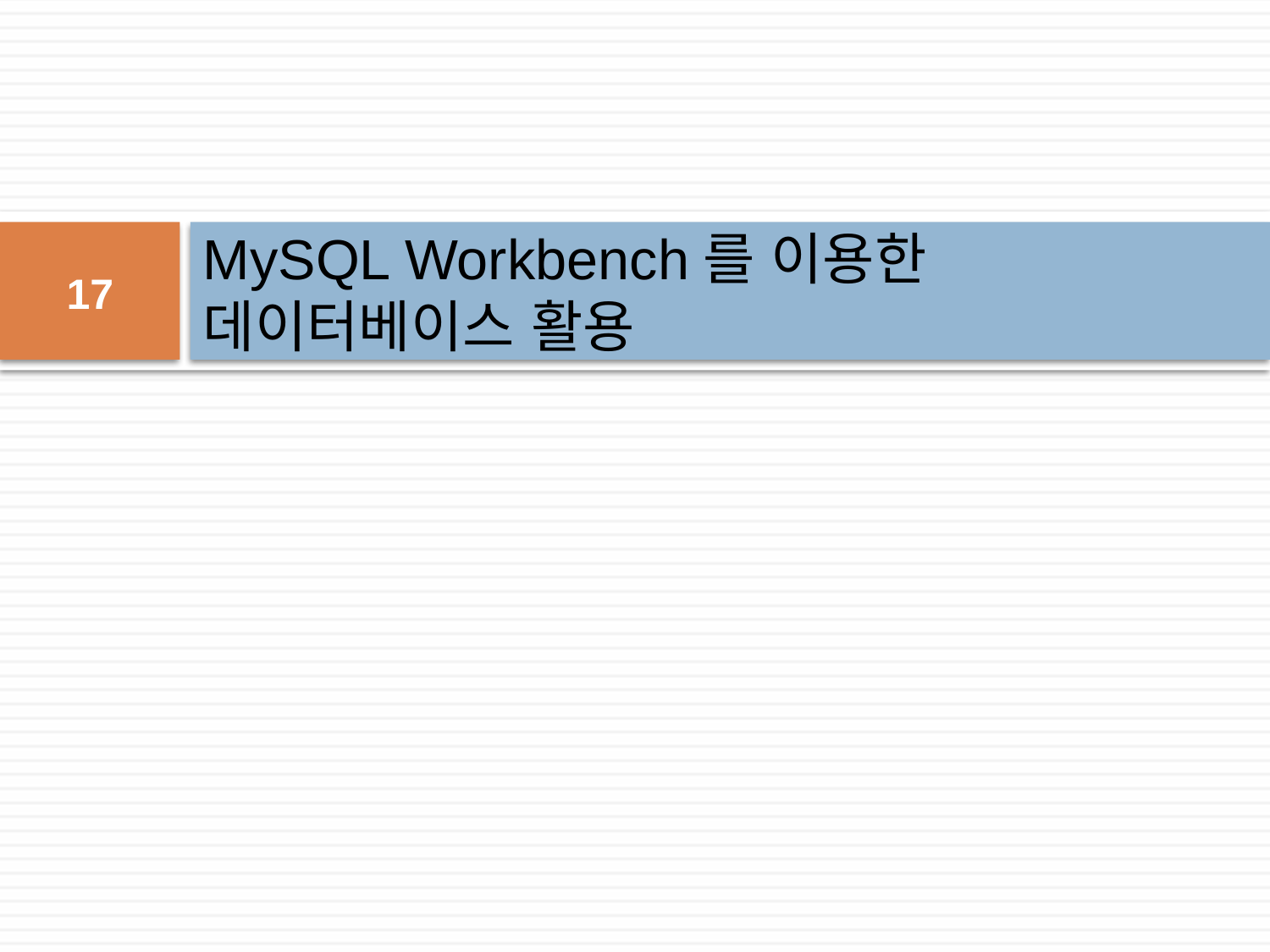

# MySQL Workbench를 이용한 데이터베이스 활용
17